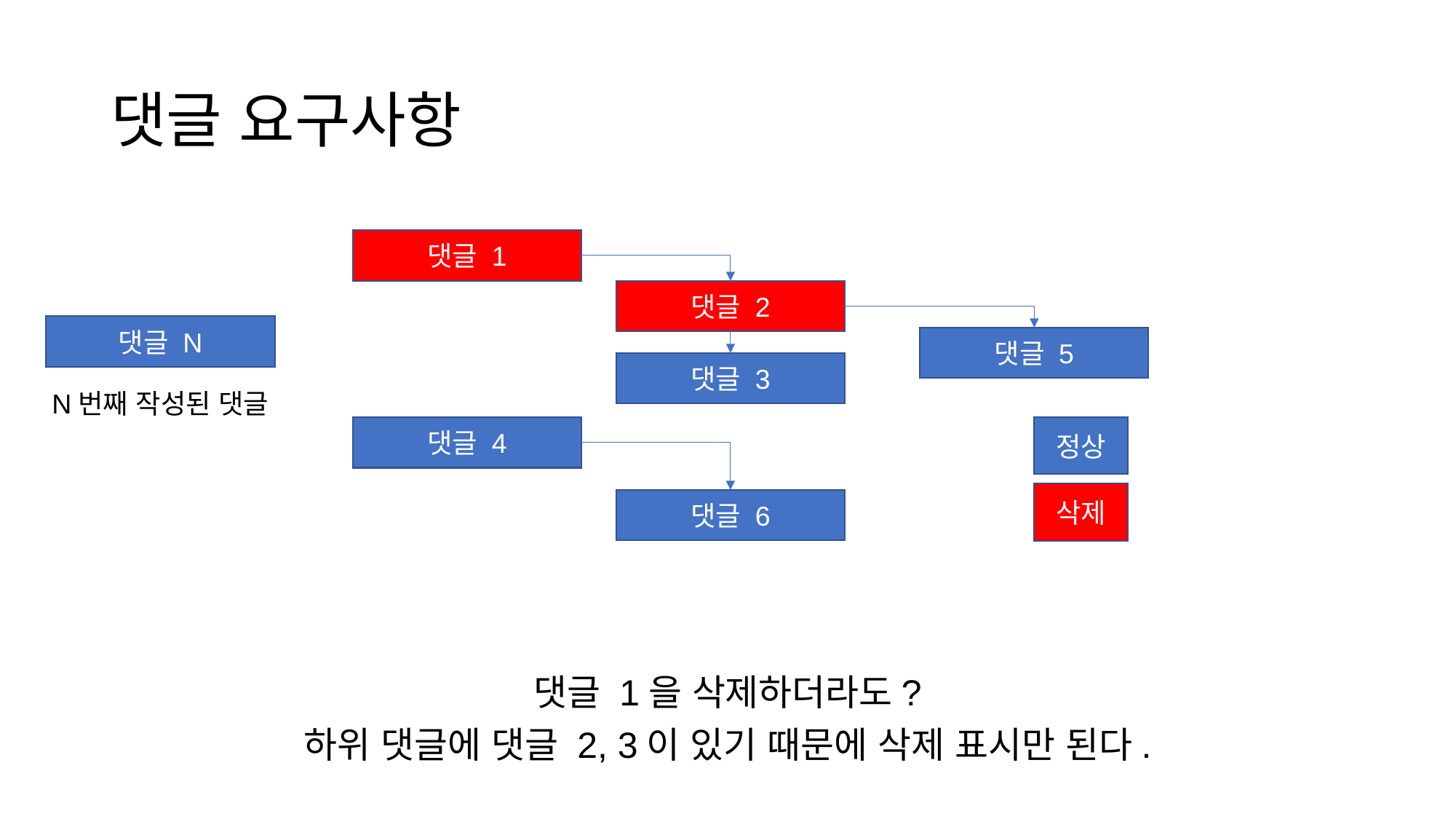

# 댓글 요구사항
댓글 1
댓글 2
댓글 N
댓글 5
댓글 3
N번째 작성된 댓글
댓글 4
정상
삭제
댓글 6
댓글 1을 삭제하더라도?
하위 댓글에 댓글 2, 3이 있기 때문에 삭제 표시만 된다.